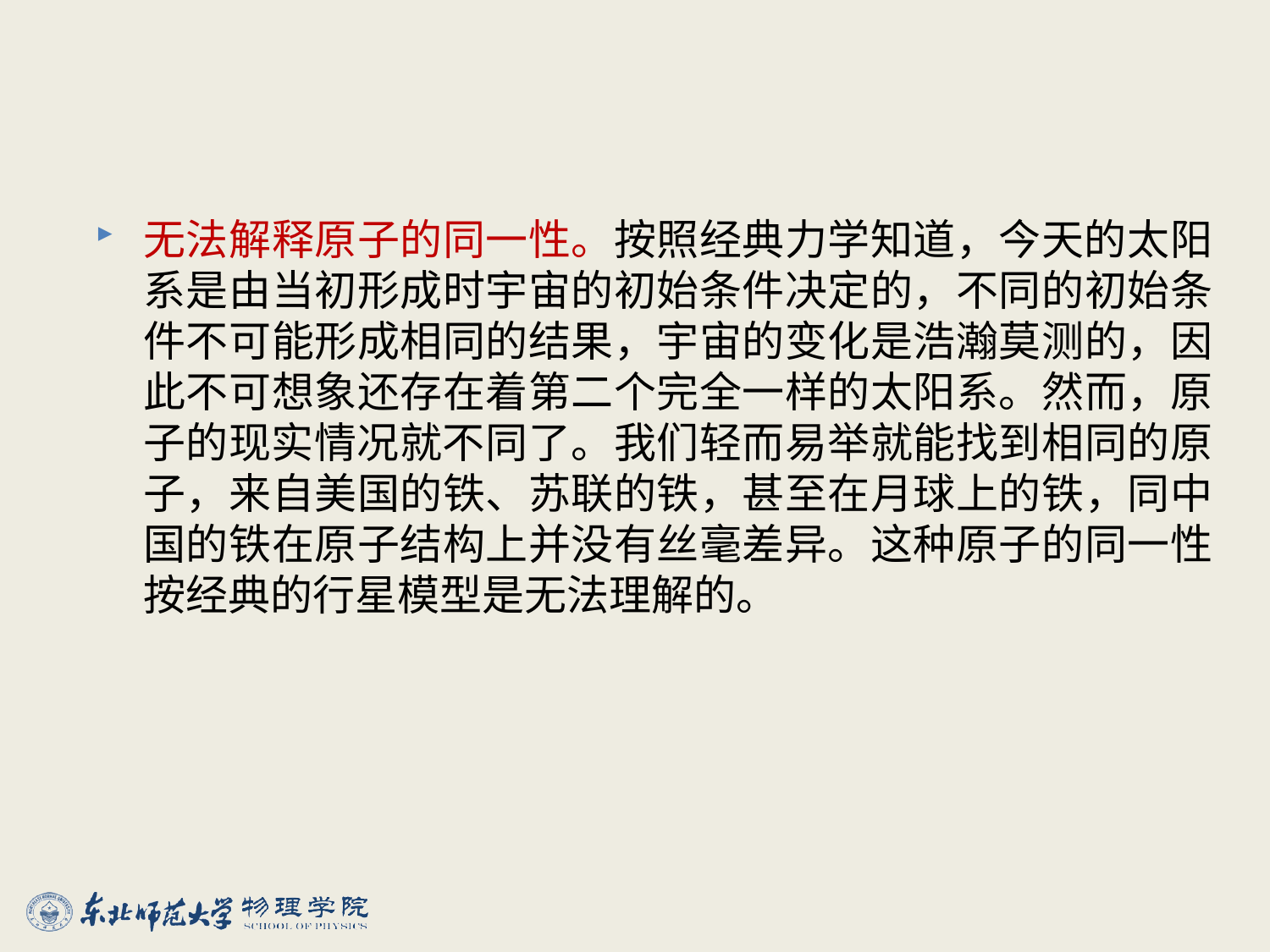

无法解释原子的同一性。按照经典力学知道，今天的太阳系是由当初形成时宇宙的初始条件决定的，不同的初始条件不可能形成相同的结果，宇宙的变化是浩瀚莫测的，因此不可想象还存在着第二个完全一样的太阳系。然而，原子的现实情况就不同了。我们轻而易举就能找到相同的原子，来自美国的铁、苏联的铁，甚至在月球上的铁，同中国的铁在原子结构上并没有丝毫差异。这种原子的同一性按经典的行星模型是无法理解的。